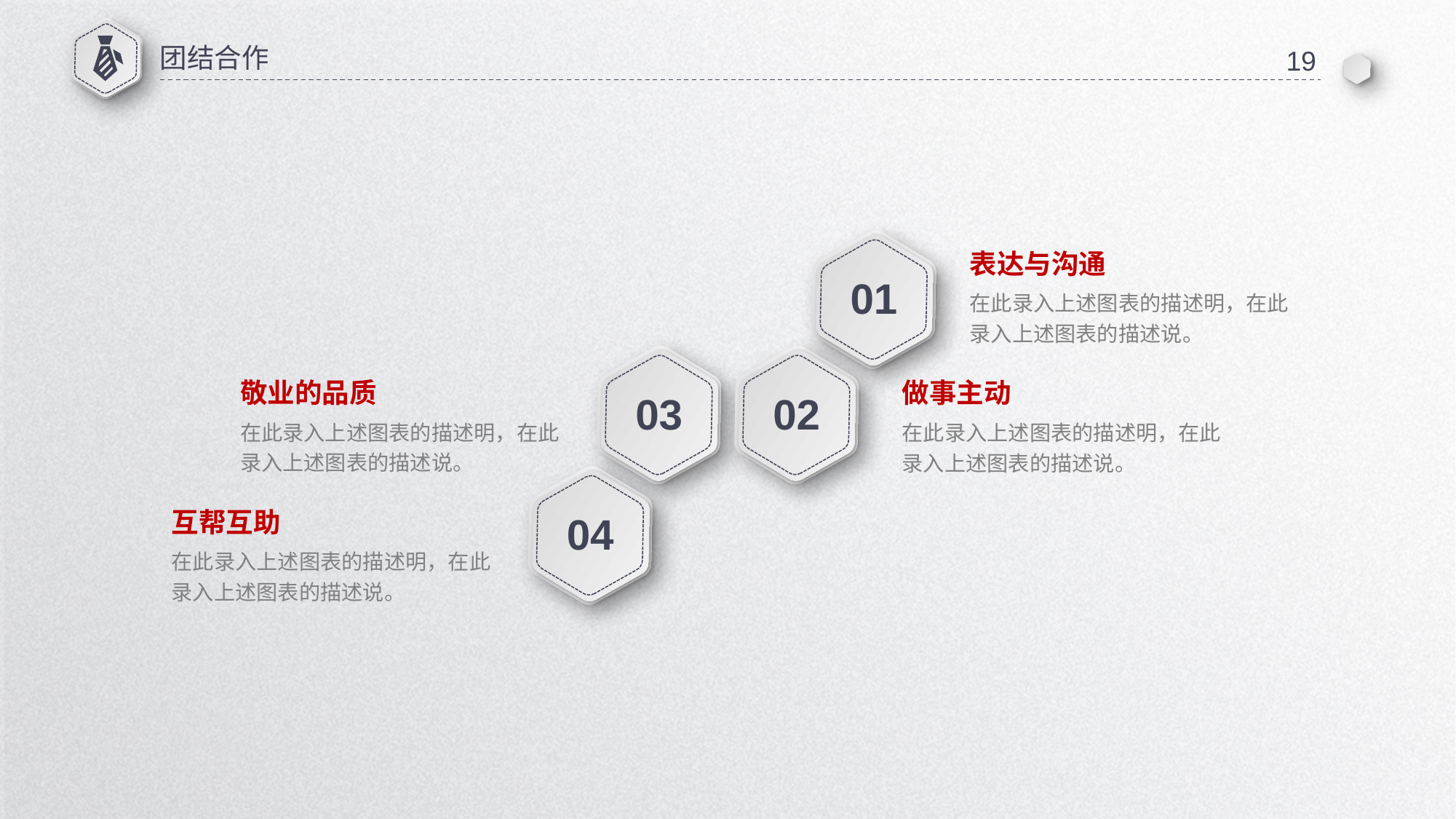

团结合作
19

01
表达与沟通
在此录入上述图表的描述明，在此录入上述图表的描述说。

03

02
敬业的品质
做事主动
在此录入上述图表的描述明，在此录入上述图表的描述说。
在此录入上述图表的描述明，在此录入上述图表的描述说。

04
互帮互助
在此录入上述图表的描述明，在此录入上述图表的描述说。
延时符